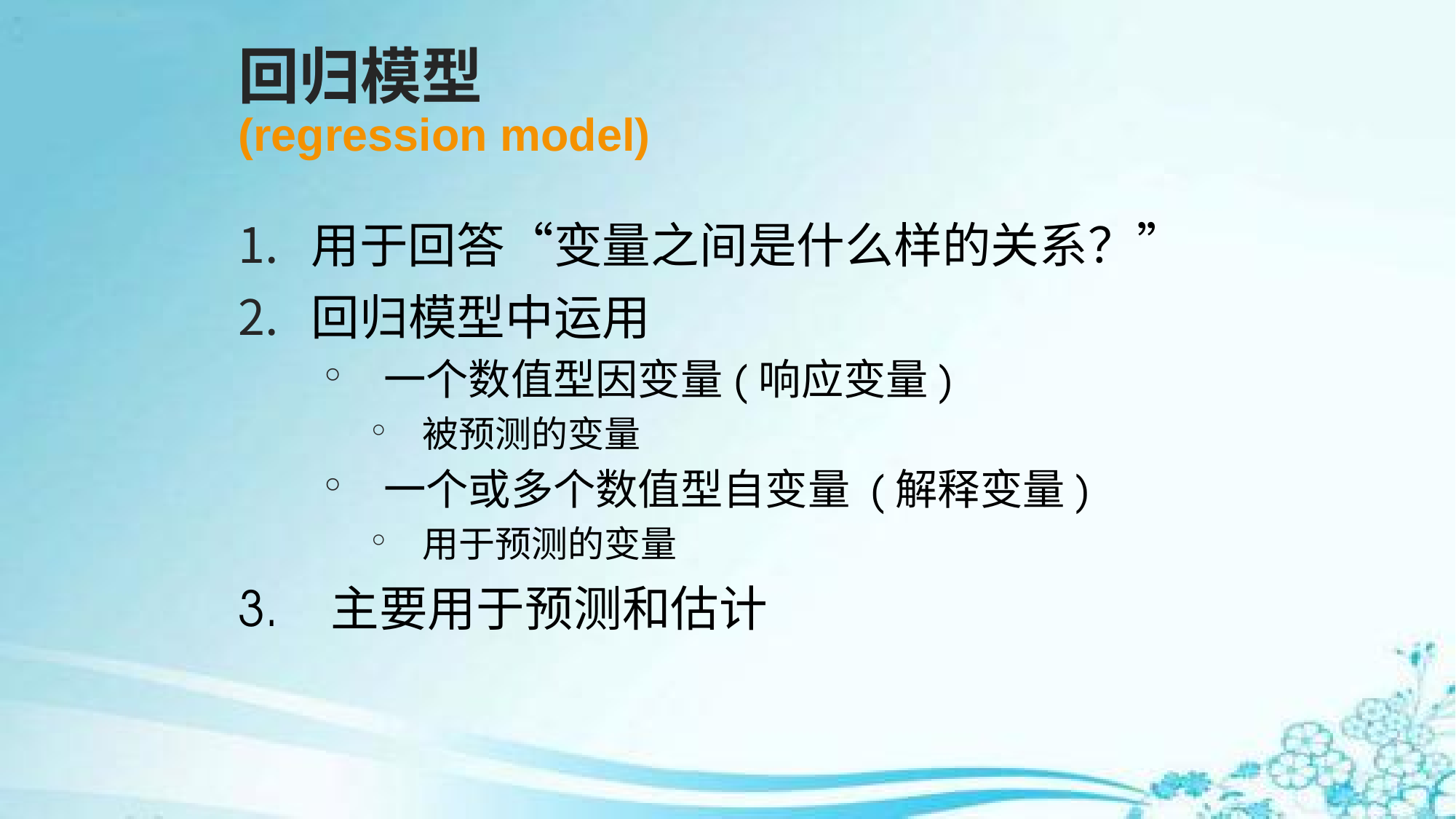

# 回归模型 (regression model)
用于回答“变量之间是什么样的关系？”
回归模型中运用
一个数值型因变量(响应变量)
被预测的变量
一个或多个数值型自变量 (解释变量)
用于预测的变量
3.   主要用于预测和估计